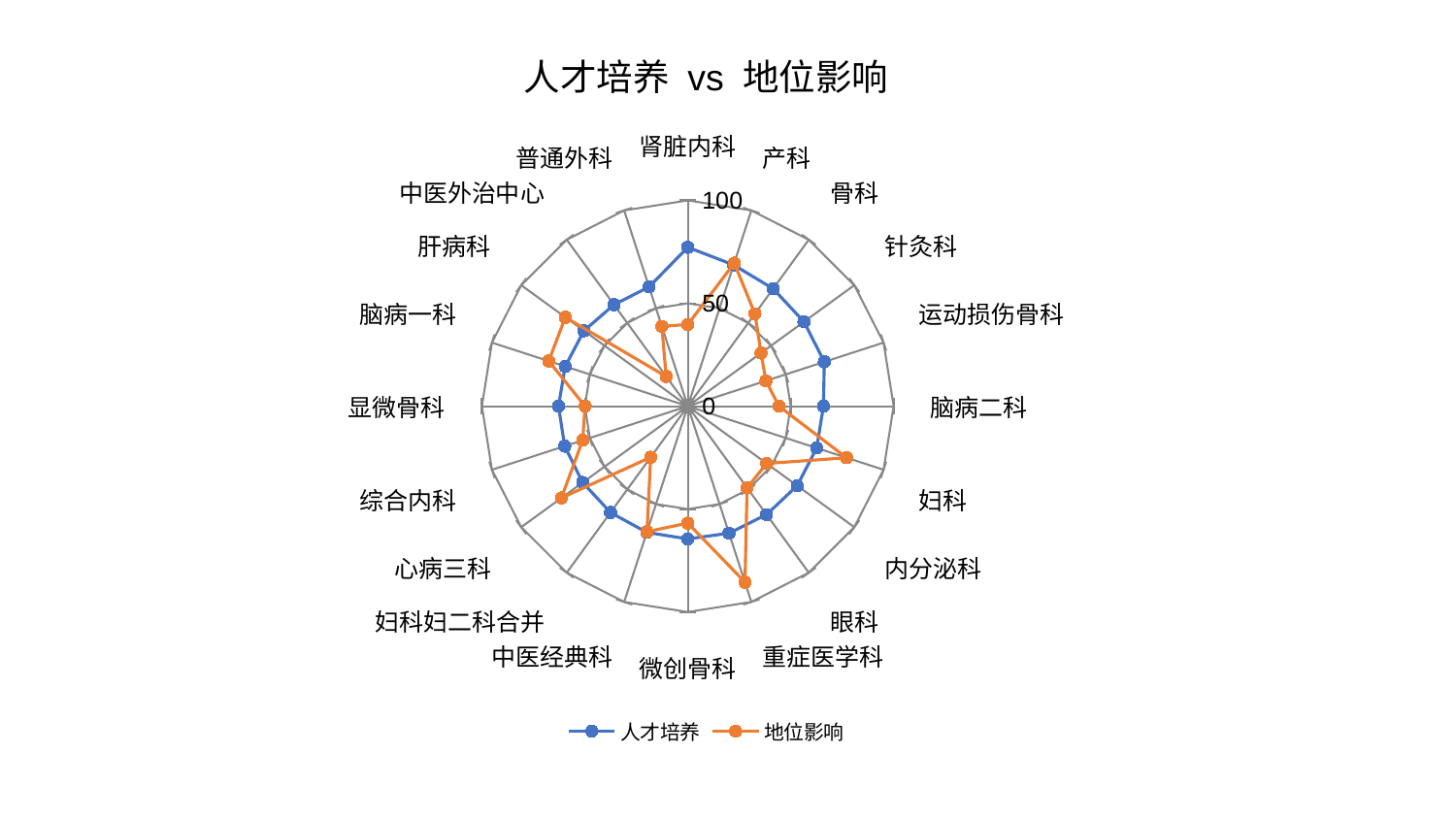

### Chart: 人才培养 vs 地位影响

| Category | 人才培养 | 地位影响 |
|---|---|---|
| 肾脏内科 | 77.20638297849611 | 39.688369772012564 |
| 产科 | 72.16720718812475 | 73.07941323363087 |
| 骨科 | 70.57291016743956 | 55.52745672987123 |
| 针灸科 | 69.7675589166502 | 43.98536569265875 |
| 运动损伤骨科 | 69.75122554811952 | 39.918324320413085 |
| 脑病二科 | 65.91367109105393 | 44.272604123813075 |
| 妇科 | 65.84851364891658 | 81.10673620857463 |
| 内分泌科 | 65.7033658383025 | 47.373997844668516 |
| 眼科 | 65.12424414170617 | 49.03711031710219 |
| 重症医学科 | 64.88834422095063 | 89.9173543248089 |
| 微创骨科 | 64.51346262792462 | 56.81878743980312 |
| 中医经典科 | 64.46152830264931 | 64.10905188838431 |
| 妇科妇二科合并 | 63.860196689818615 | 30.6687056288855 |
| 心病三科 | 63.1061276958637 | 75.8788129660545 |
| 综合内科 | 62.86781755997959 | 53.65630088434131 |
| 显微骨科 | 62.7952994760746 | 49.87358790207261 |
| 脑病一科 | 62.58991034184563 | 70.99075482153381 |
| 肝病科 | 62.345356533663384 | 73.50420573569203 |
| 中医外治中心 | 60.96463526596043 | 17.885268012661168 |
| 普通外科 | 60.93069875161073 | 40.799230657529336 |
92